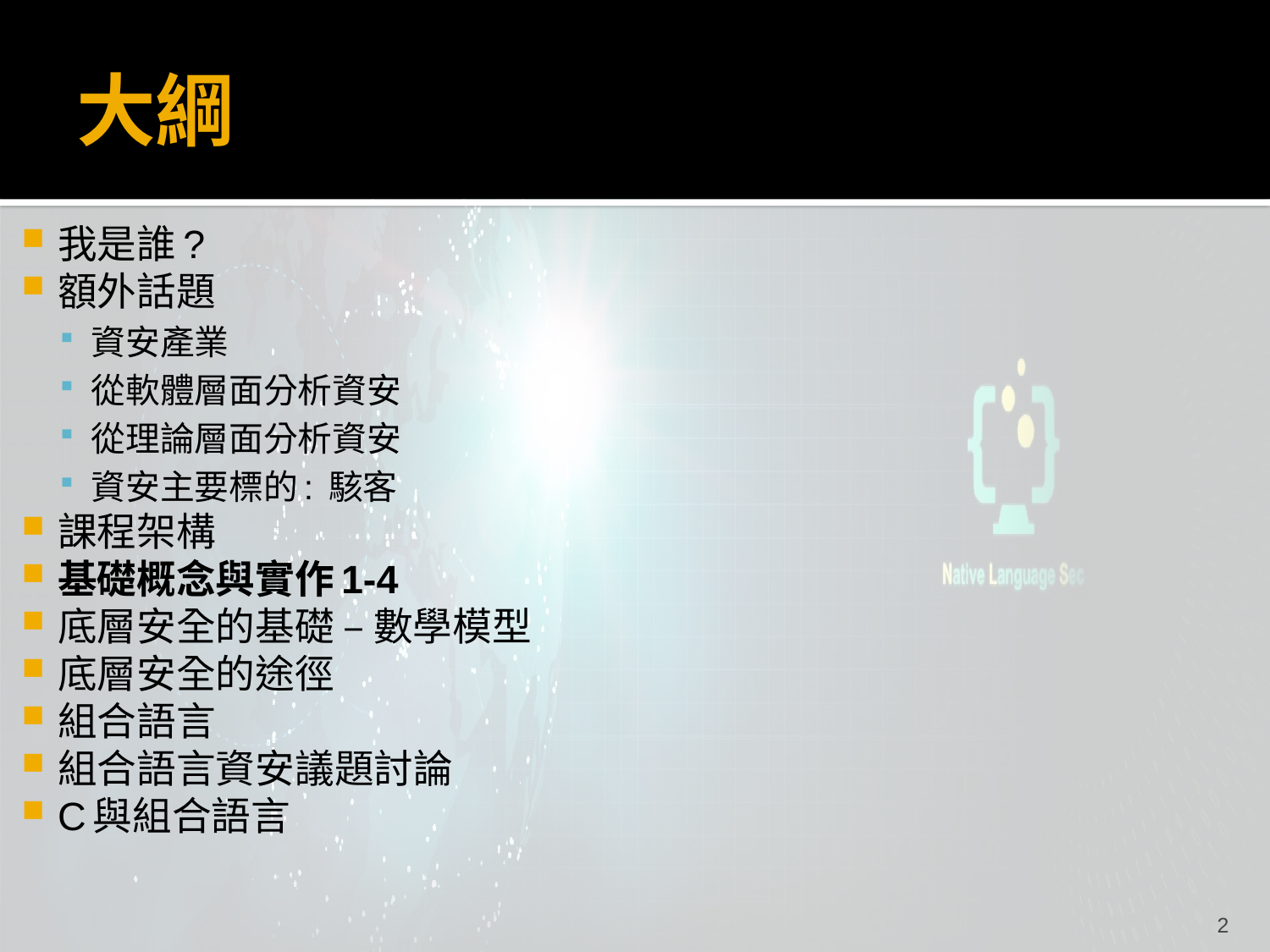

# 大綱
我是誰?
額外話題
資安產業
從軟體層面分析資安
從理論層面分析資安
資安主要標的: 駭客
課程架構
基礎概念與實作1-4
底層安全的基礎 – 數學模型
底層安全的途徑
組合語言
組合語言資安議題討論
C與組合語言
2